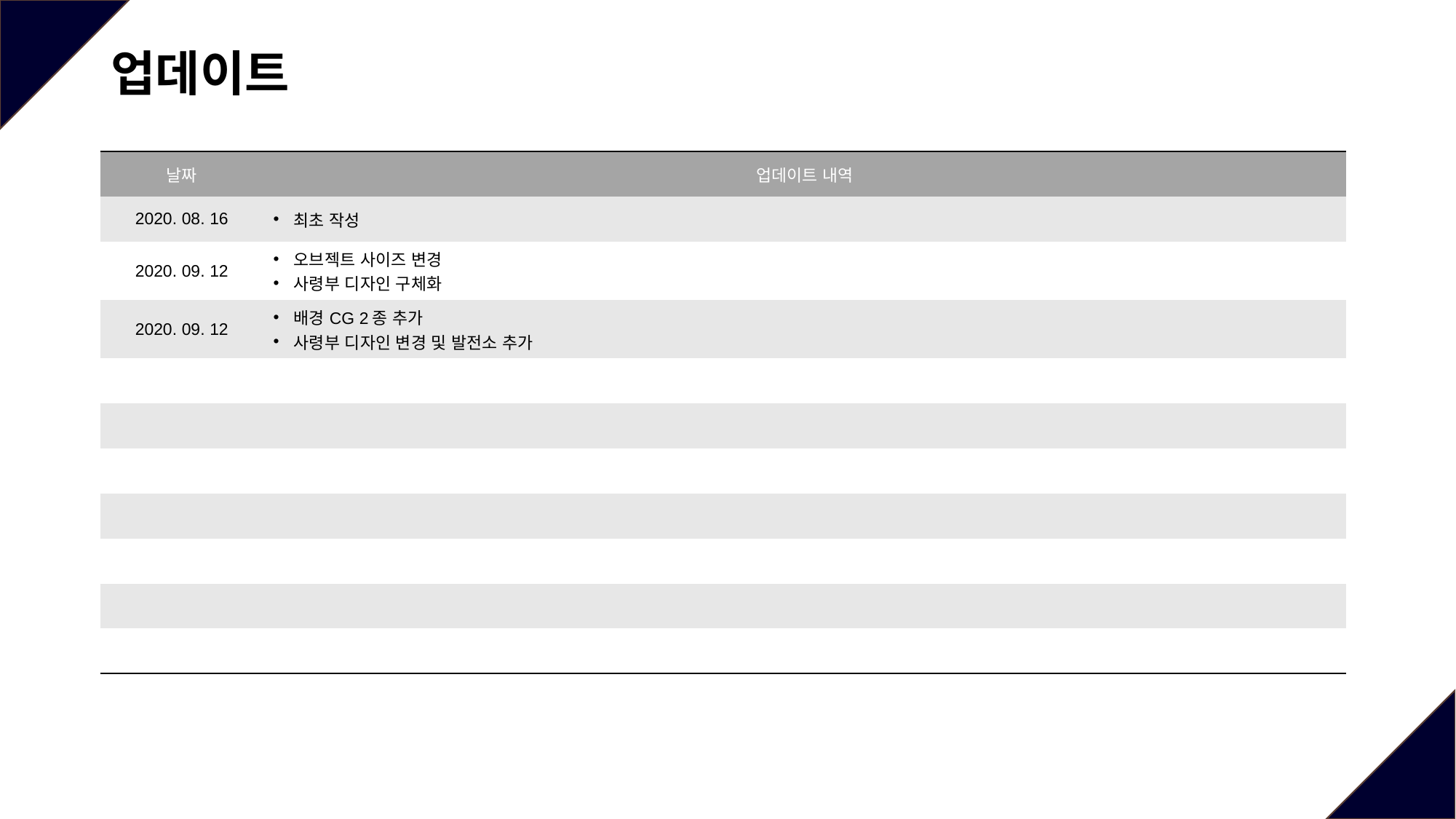

업데이트
| 날짜 | 업데이트 내역 |
| --- | --- |
| 2020. 08. 16 | 최초 작성 |
| 2020. 09. 12 | 오브젝트 사이즈 변경 사령부 디자인 구체화 |
| 2020. 09. 12 | 배경CG 2종 추가 사령부 디자인 변경 및 발전소 추가 |
|  |  |
|  |  |
|  |  |
|  |  |
|  |  |
|  |  |
|  |  |